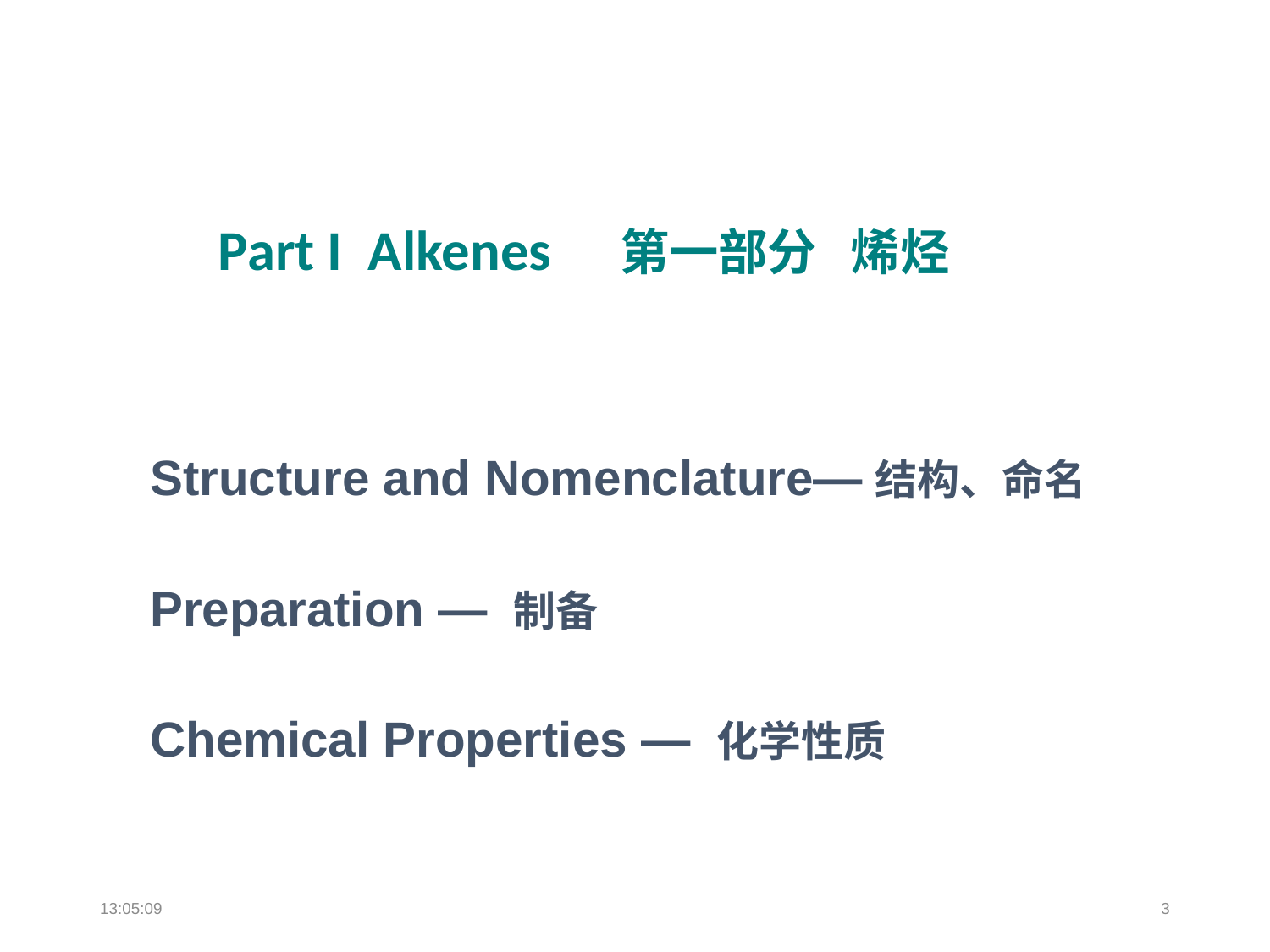

Part I  Alkenes     第一部分   烯烃
Structure and Nomenclature—结构、命名
Preparation — 制备
Chemical Properties — 化学性质
13:05:09
3